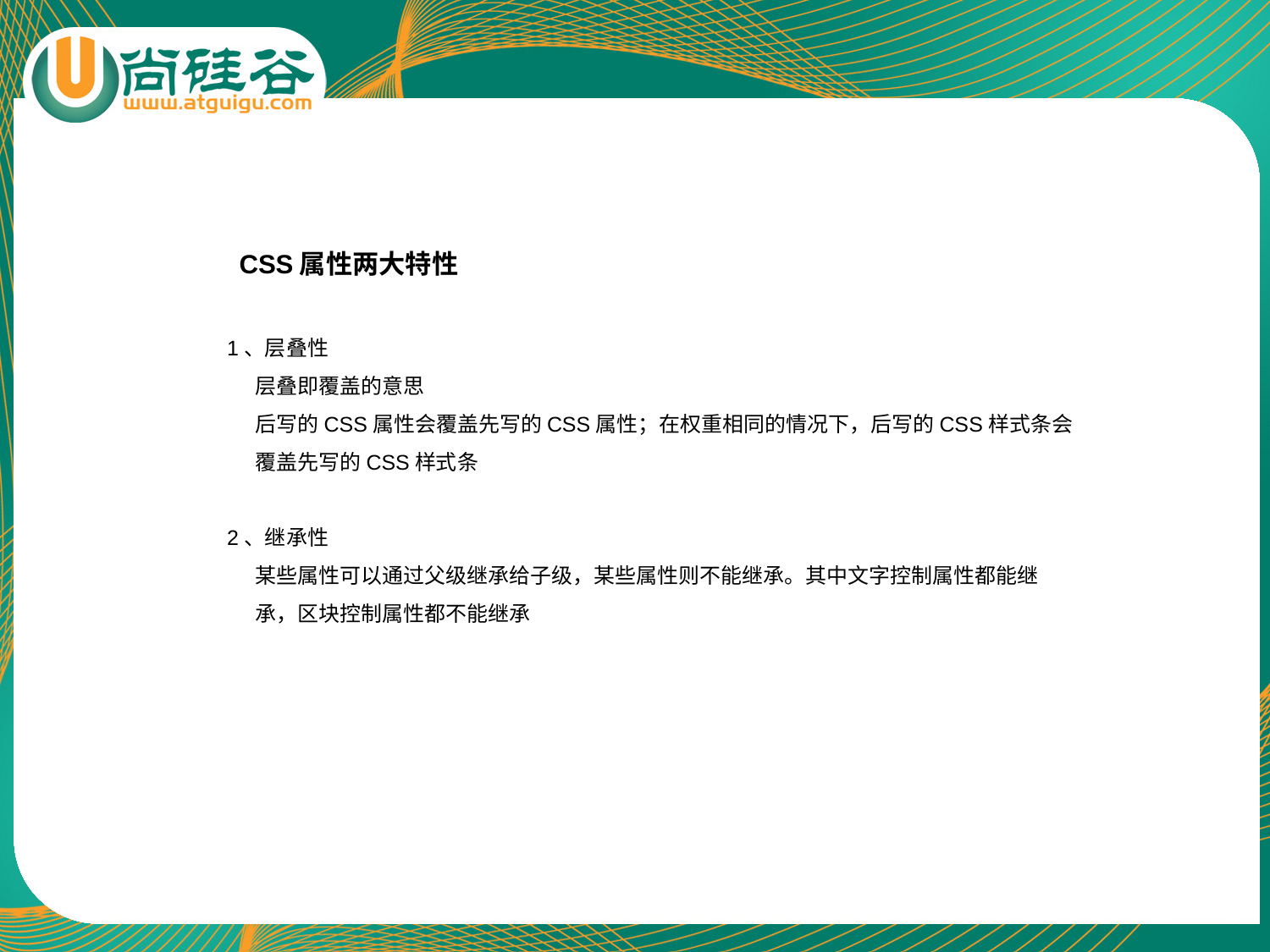

CSS属性两大特性
1、层叠性
     层叠即覆盖的意思
     后写的CSS属性会覆盖先写的CSS属性；在权重相同的情况下，后写的CSS样式条会
     覆盖先写的CSS样式条

2、继承性
     某些属性可以通过父级继承给子级，某些属性则不能继承。其中文字控制属性都能继
     承，区块控制属性都不能继承